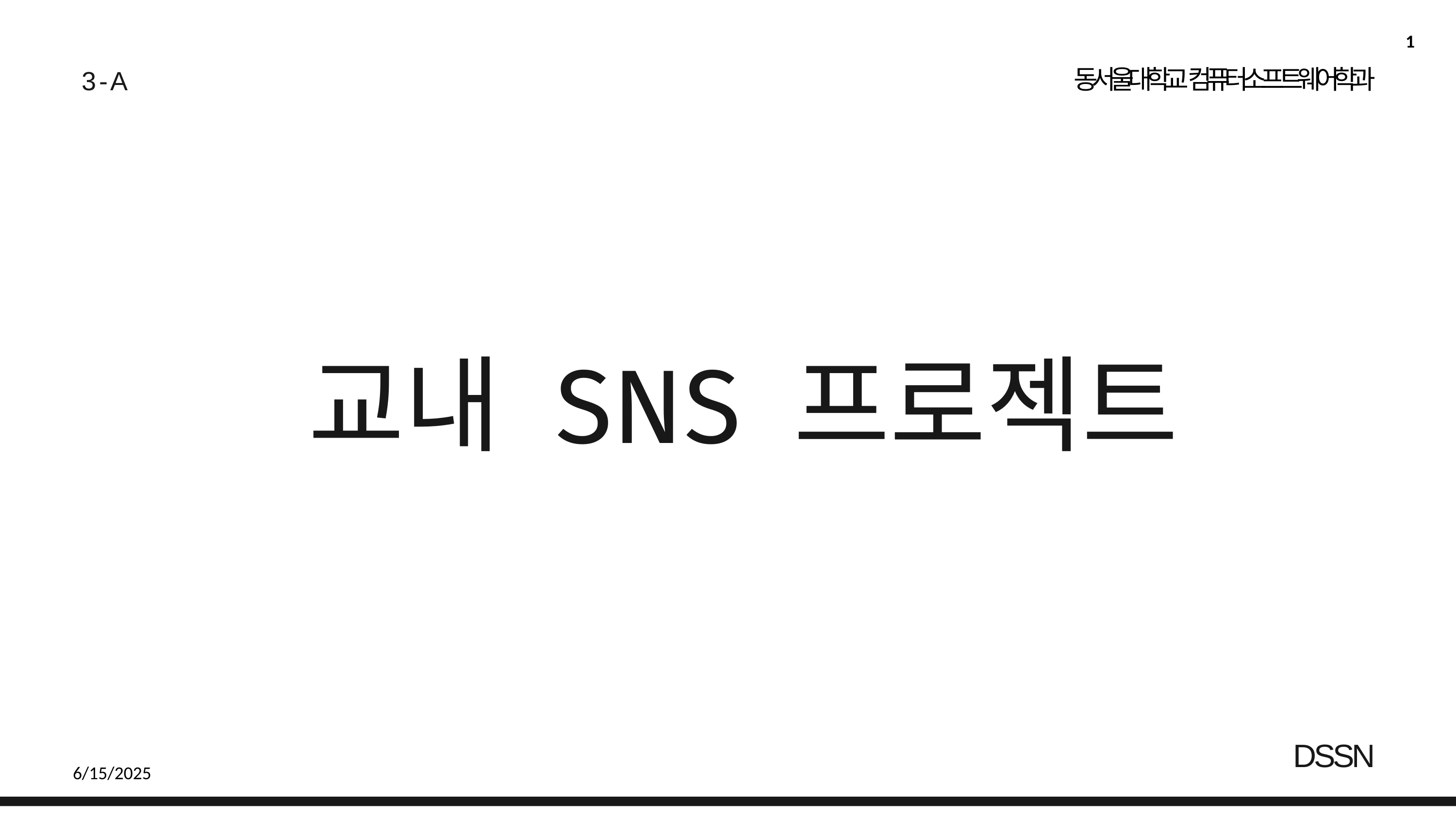

1
동서울대학교    컴퓨터소프트웨어학과
3-A
# 교내 SNS 프로젝트
DSSN
6/15/2025